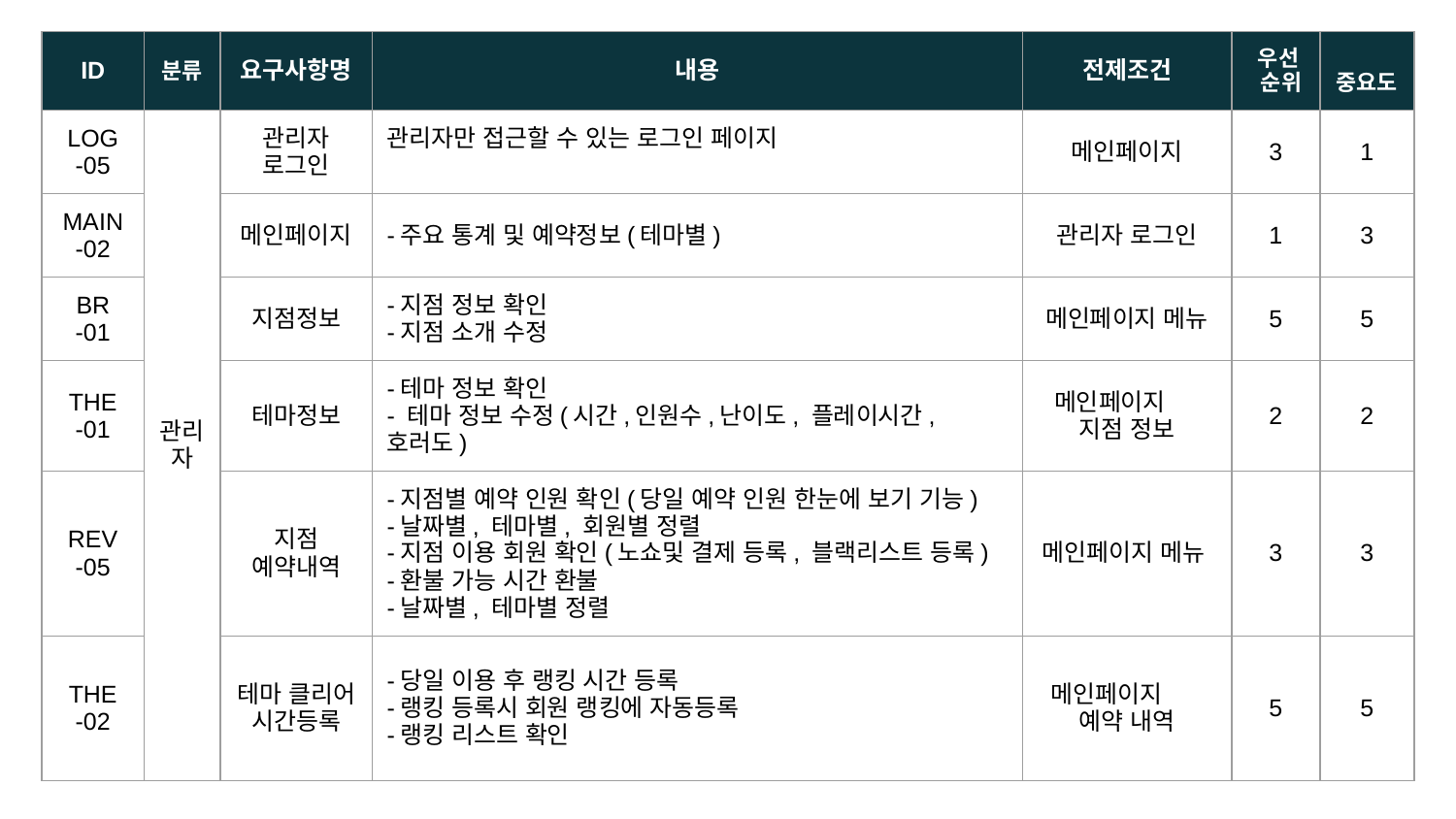

| ID | 분류 | 요구사항명 | 내용 | 전제조건 | 우선 순위 | 중요도 |
| --- | --- | --- | --- | --- | --- | --- |
| LOG -05 | 관리자 | 관리자 로그인 | 관리자만 접근할 수 있는 로그인 페이지 | 메인페이지 | 3 | 1 |
| MAIN -02 |  | 메인페이지 | -주요 통계 및 예약정보(테마별) | 관리자 로그인 | 1 | 3 |
| BR -01 |  | 지점정보 | -지점 정보 확인 -지점 소개 수정 | 메인페이지 메뉴 | 5 | 5 |
| THE -01 |  | 테마정보 | -테마 정보 확인 - 테마 정보 수정(시간,인원수,난이도, 플레이시간, 호러도) | 메인페이지 지점 정보 | 2 | 2 |
| REV -05 |  | 지점 예약내역 | -지점별 예약 인원 확인(당일 예약 인원 한눈에 보기 기능) -날짜별, 테마별, 회원별 정렬 -지점 이용 회원 확인(노쇼및 결제 등록, 블랙리스트 등록) -환불 가능 시간 환불 -날짜별, 테마별 정렬 | 메인페이지 메뉴 | 3 | 3 |
| THE -02 |  | 테마 클리어 시간등록 | -당일 이용 후 랭킹 시간 등록 -랭킹 등록시 회원 랭킹에 자동등록 -랭킹 리스트 확인 | 메인페이지 예약 내역 | 5 | 5 |